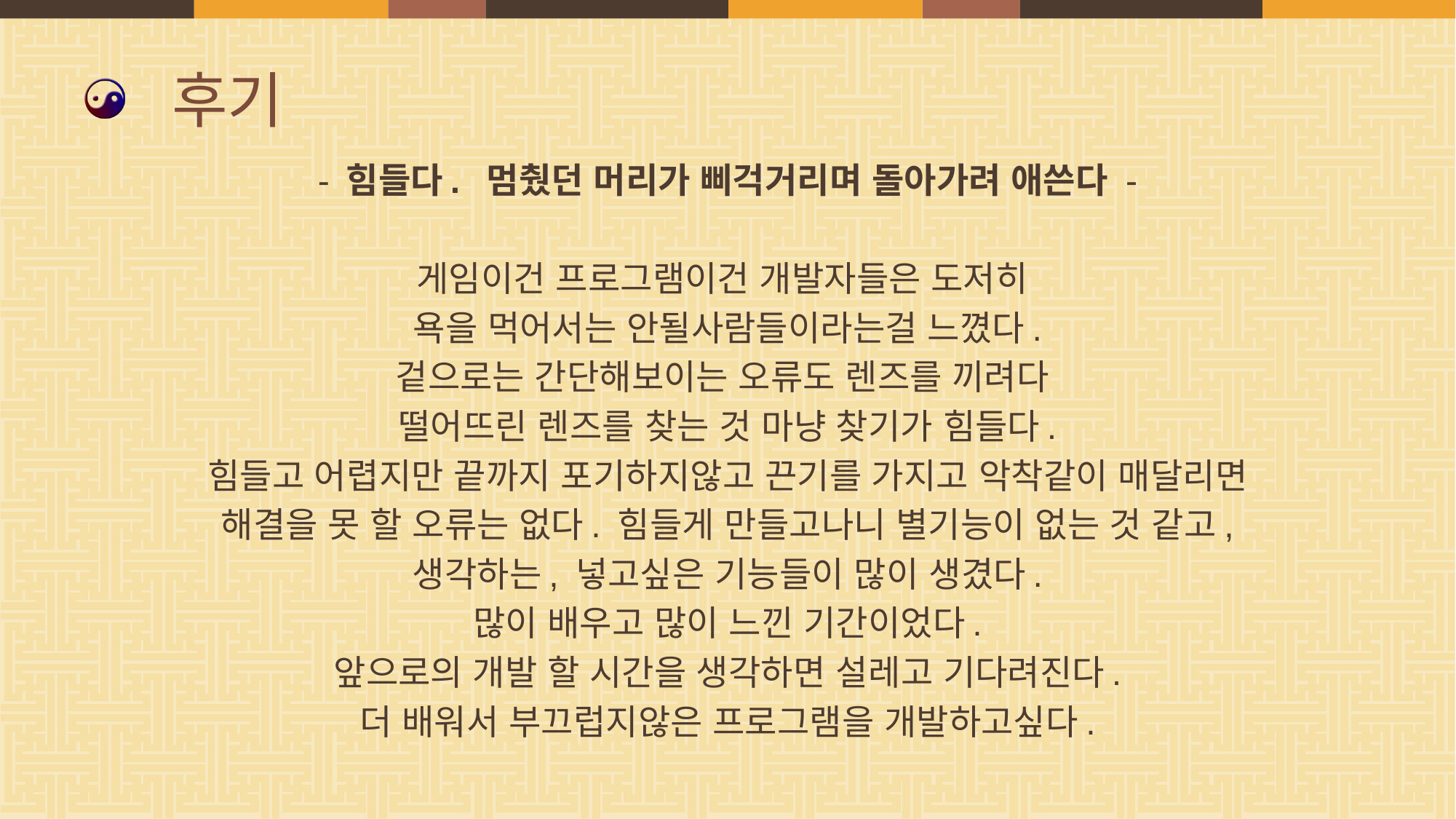

# 후기
- 힘들다.  멈췄던 머리가 삐걱거리며 돌아가려 애쓴다 -

게임이건 프로그램이건 개발자들은 도저히
욕을 먹어서는 안될사람들이라는걸 느꼈다.
겉으로는 간단해보이는 오류도 렌즈를 끼려다
떨어뜨린 렌즈를 찾는 것 마냥 찾기가 힘들다.
힘들고 어렵지만 끝까지 포기하지않고 끈기를 가지고 악착같이 매달리면
해결을 못 할 오류는 없다. 힘들게 만들고나니 별기능이 없는 것 같고,
생각하는, 넣고싶은 기능들이 많이 생겼다.
많이 배우고 많이 느낀 기간이었다.
앞으로의 개발 할 시간을 생각하면 설레고 기다려진다.
더 배워서 부끄럽지않은 프로그램을 개발하고싶다.